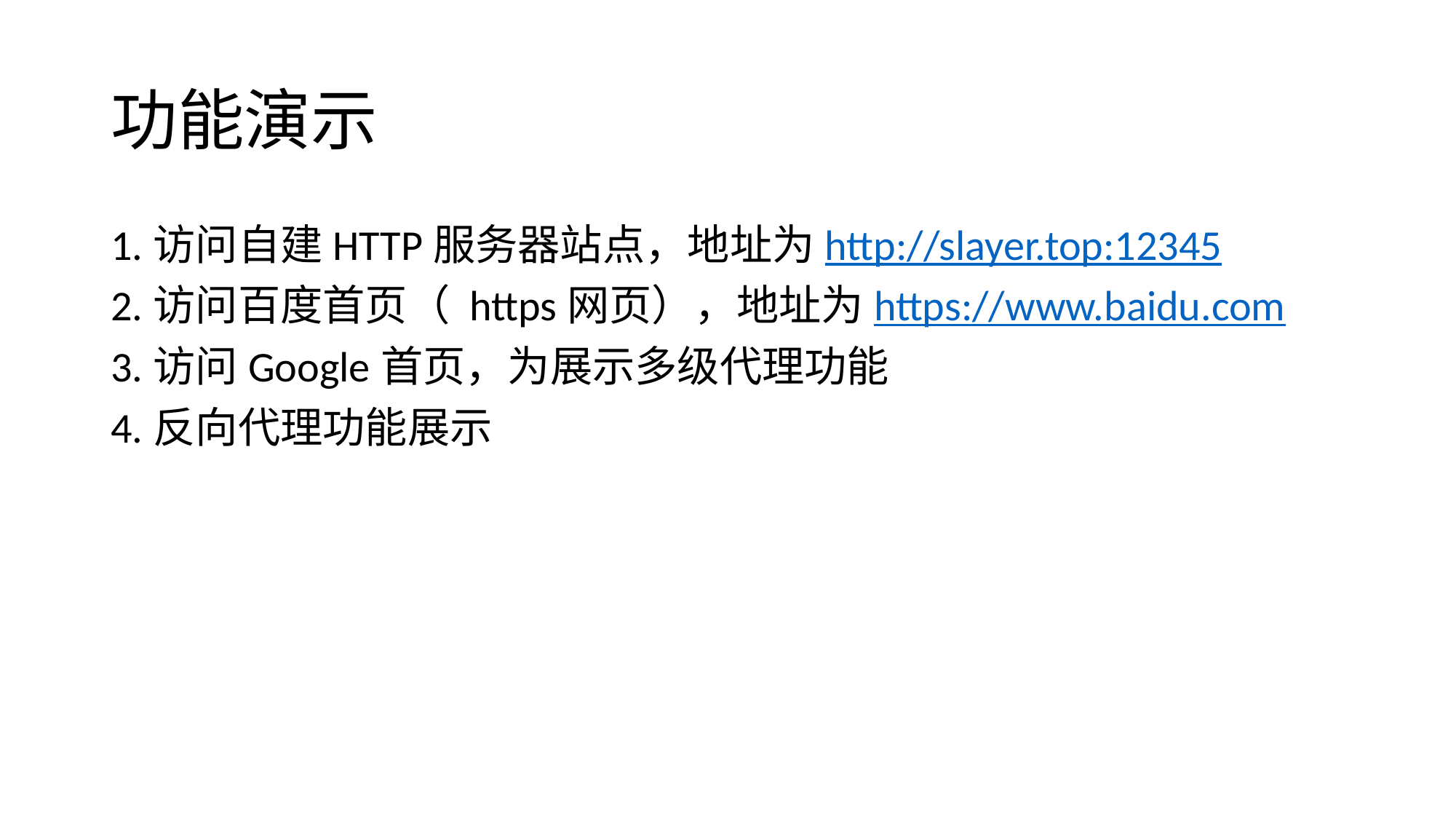

# 功能演示
1.访问自建HTTP服务器站点，地址为http://slayer.top:12345
2.访问百度首页（ https网页），地址为https://www.baidu.com
3.访问Google首页，为展示多级代理功能
4.反向代理功能展示